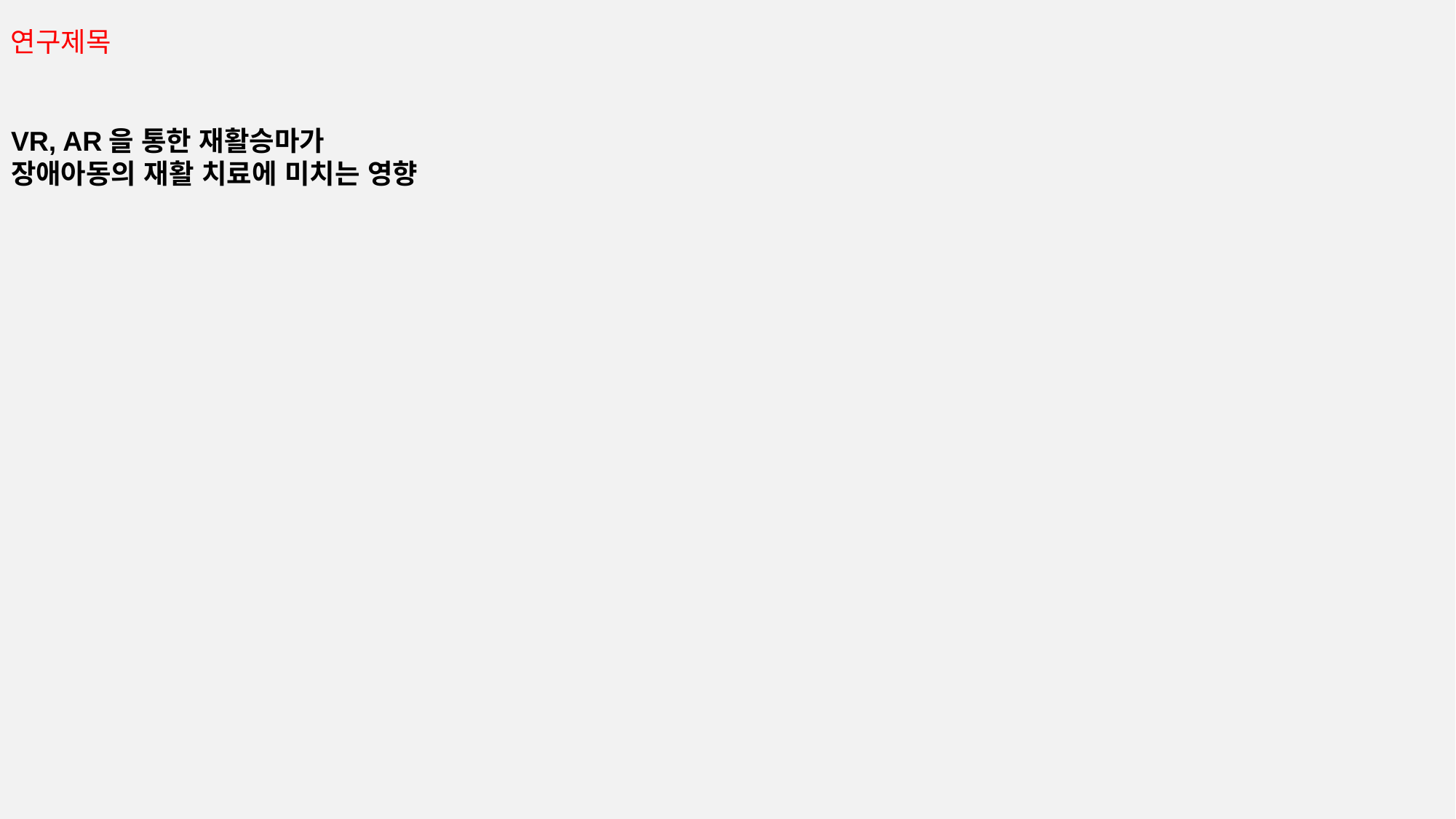

연구제목
VR, AR을 통한 재활승마가
장애아동의 재활 치료에 미치는 영향